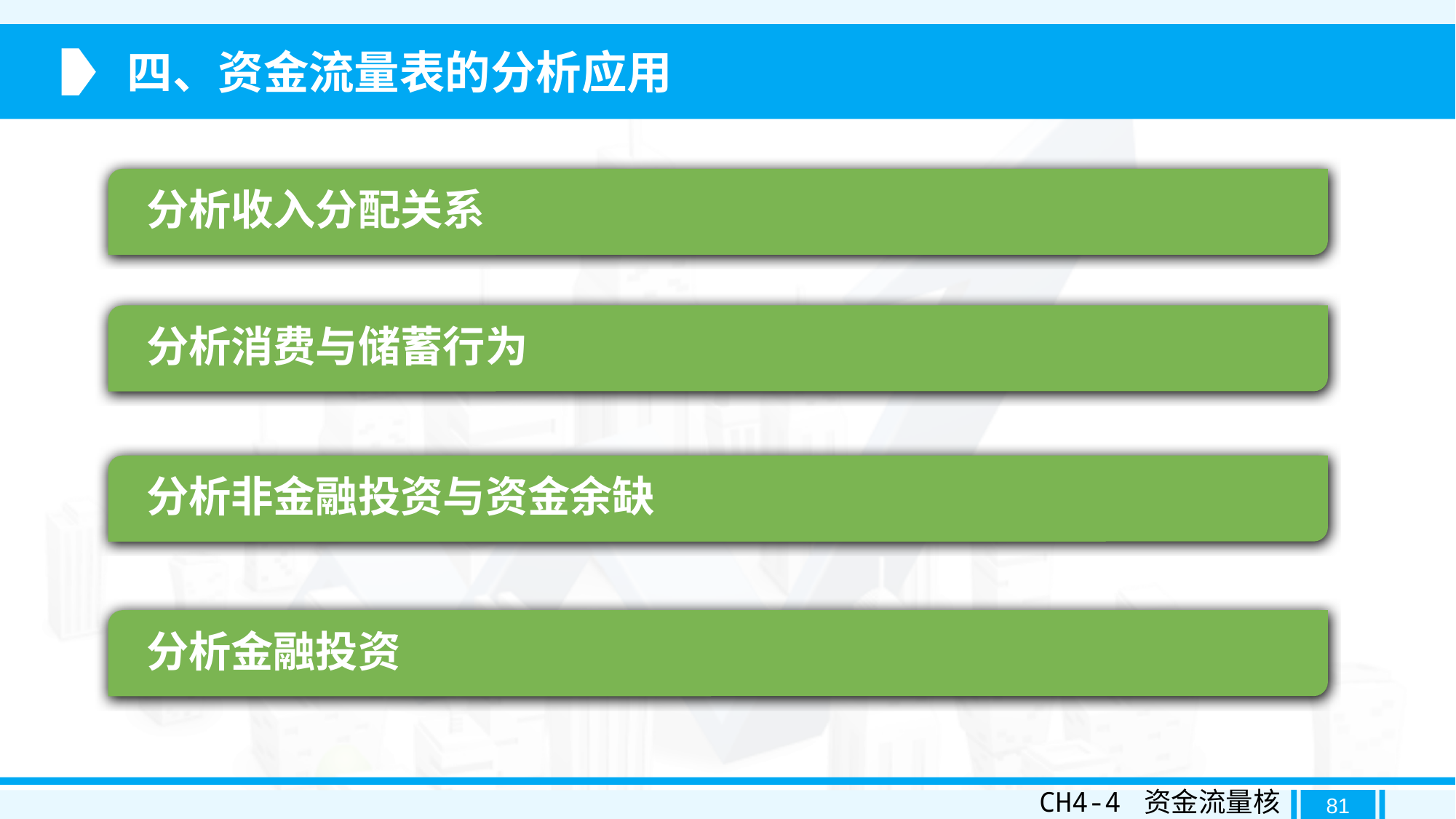

四、资金流量表的分析应用

分析收入分配关系
分析消费与储蓄行为
分析非金融投资与资金余缺
分析金融投资
CH4-4 资金流量核算
81